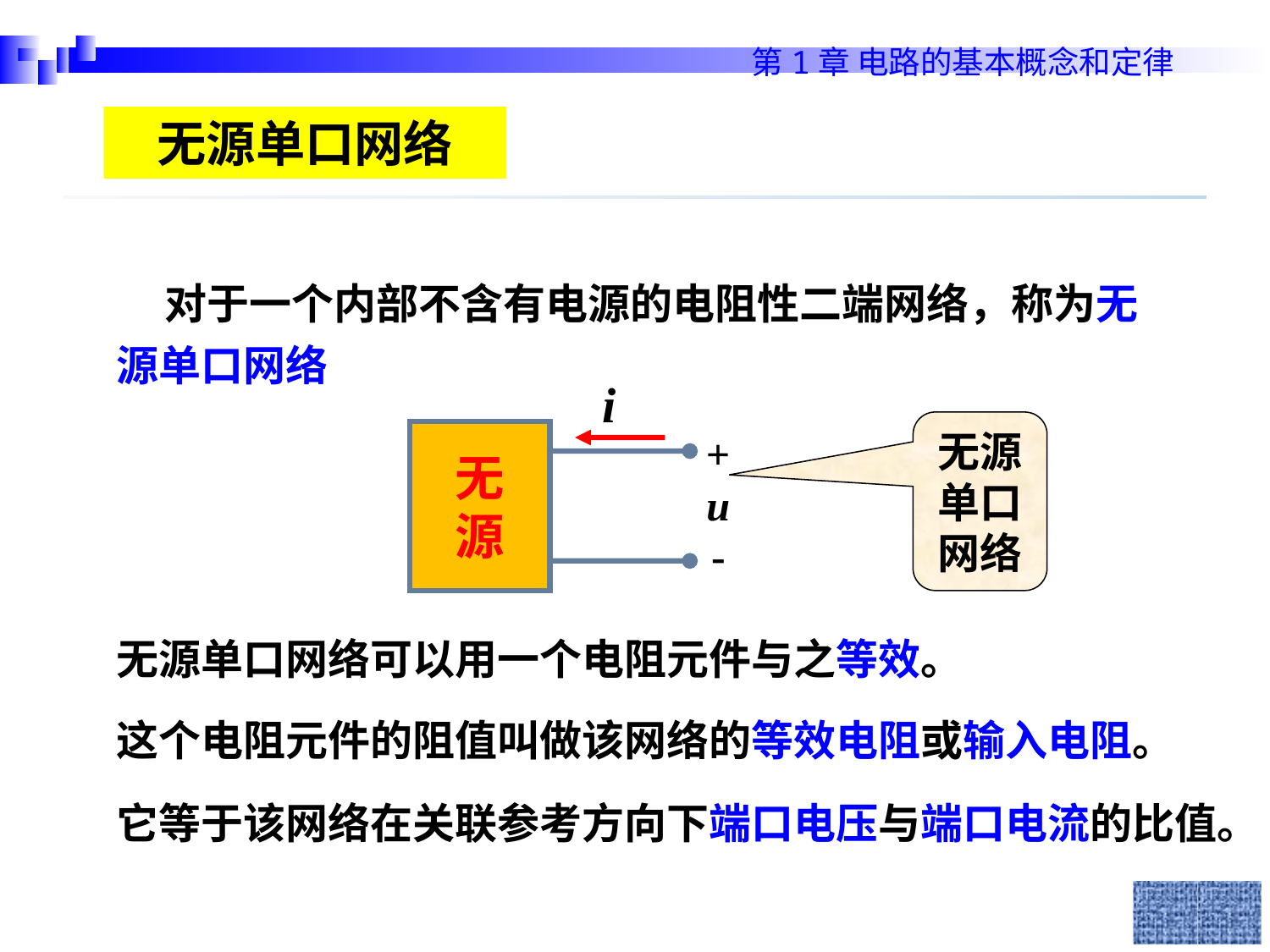

无源单口网络
    对于一个内部不含有电源的电阻性二端网络，称为无源单口网络
i
无源单口网络

无源
+
u
-

无源单口网络可以用一个电阻元件与之等效。
这个电阻元件的阻值叫做该网络的等效电阻或输入电阻。
它等于该网络在关联参考方向下端口电压与端口电流的比值。